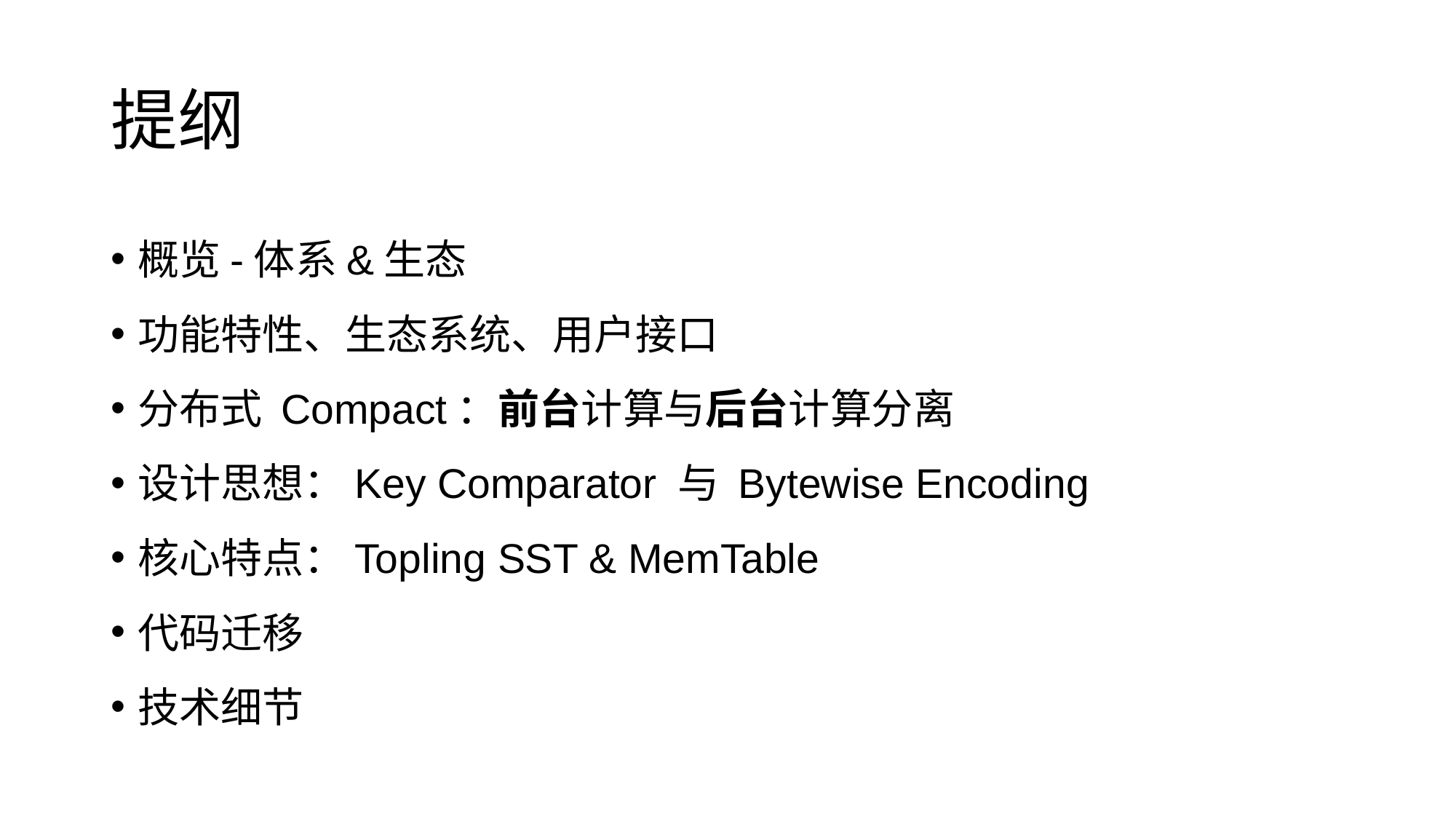

# 提纲
概览-体系&生态
功能特性、生态系统、用户接口
分布式 Compact：前台计算与后台计算分离
设计思想：Key Comparator 与 Bytewise Encoding
核心特点：Topling SST & MemTable
代码迁移
技术细节